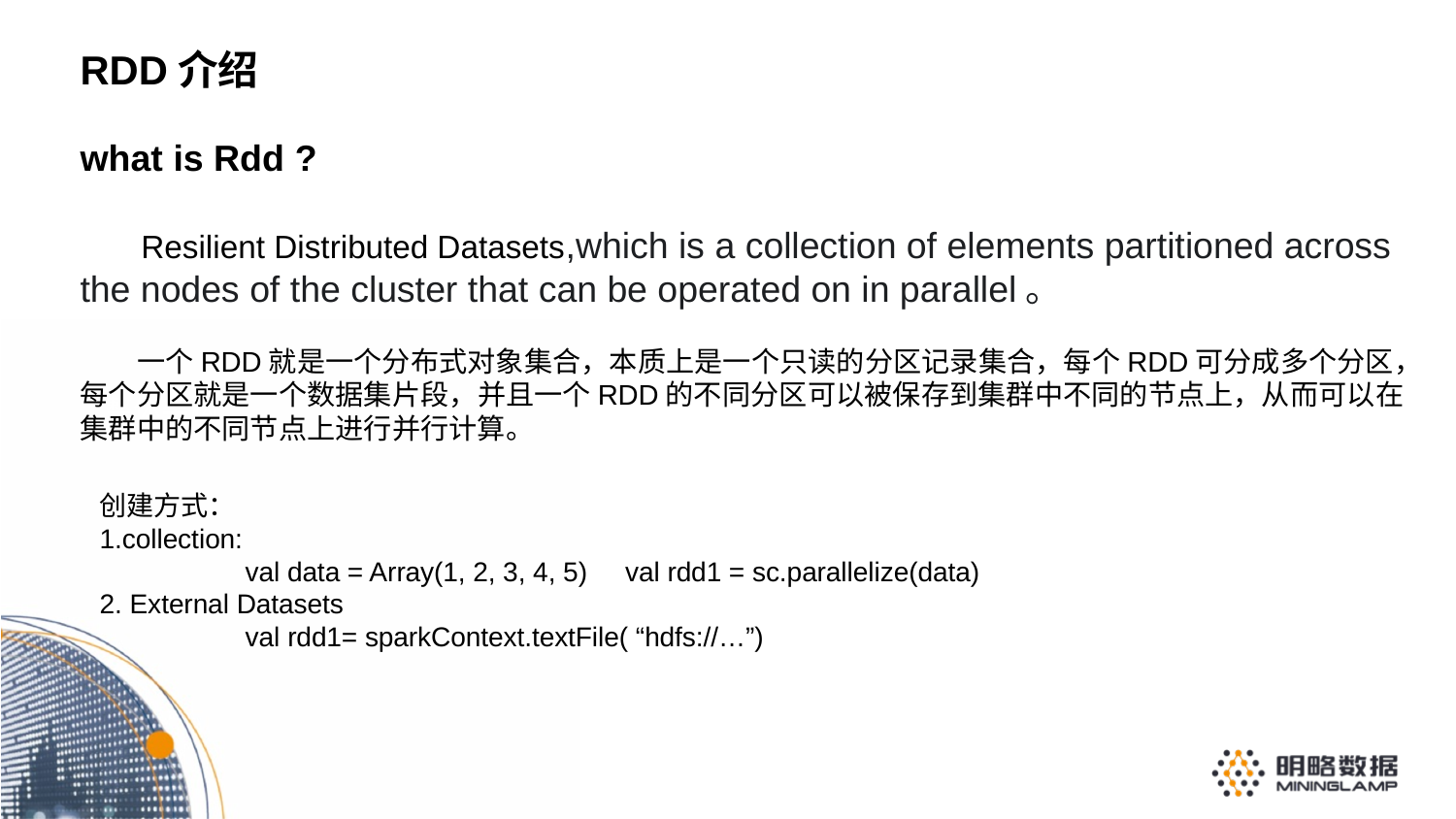

RDD介绍
what is Rdd ?

      Resilient Distributed Datasets,which is a collection of elements partitioned across the nodes of the cluster that can be operated on in parallel。

        一个RDD就是一个分布式对象集合，本质上是一个只读的分区记录集合，每个RDD可分成多个分区，每个分区就是一个数据集片段，并且一个RDD的不同分区可以被保存到集群中不同的节点上，从而可以在集群中的不同节点上进行并行计算。

整体架构
创建方式：
1.collection:
	val data = Array(1, 2, 3, 4, 5)     val rdd1 = sc.parallelize(data)
2. External Datasets
	val rdd1= sparkContext.textFile( “hdfs://…”)